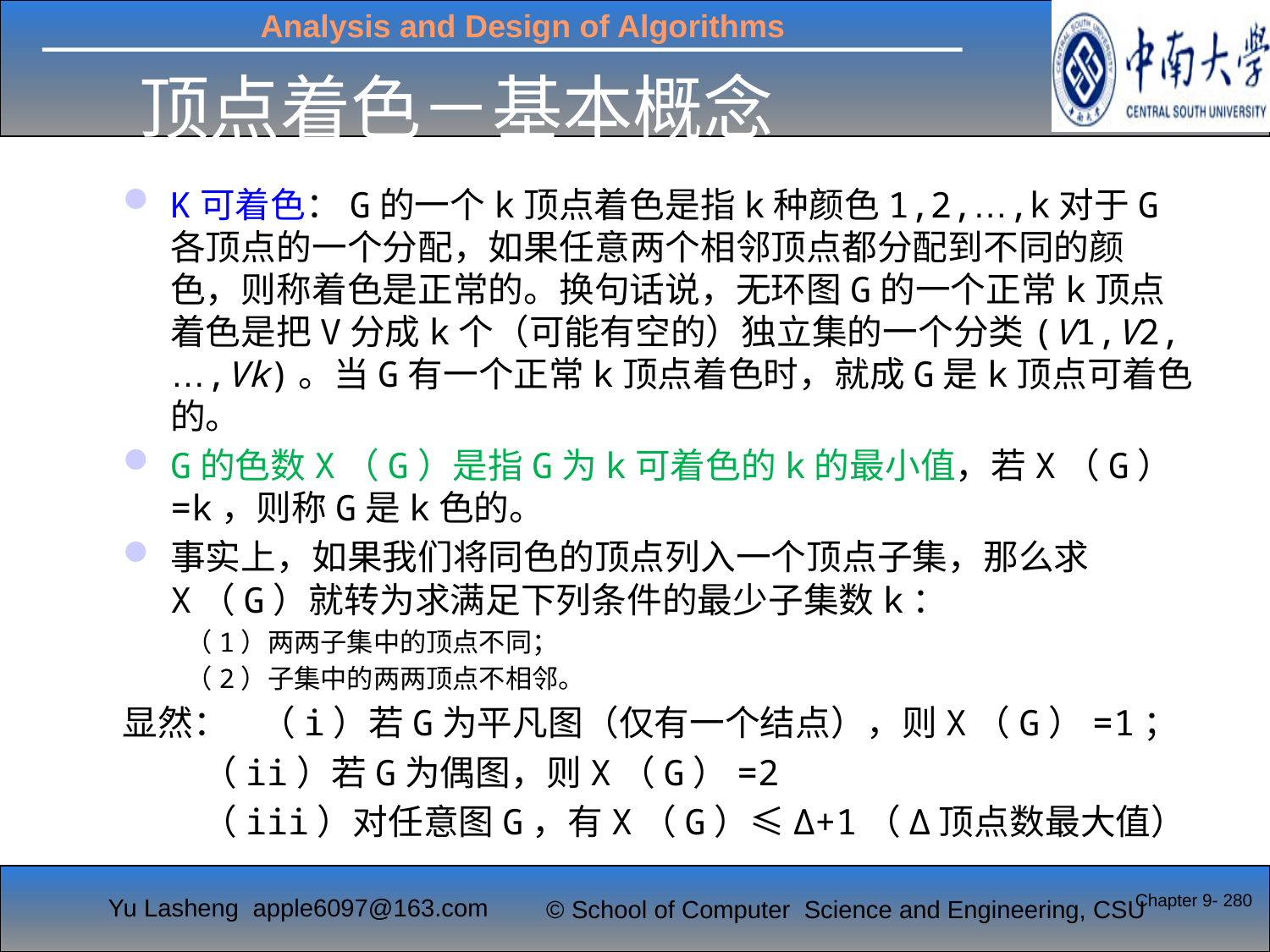

# 顶点着色－基本概念
K可着色：G的一个k顶点着色是指k种颜色1,2,…,k对于G各顶点的一个分配，如果任意两个相邻顶点都分配到不同的颜色，则称着色是正常的。换句话说，无环图G的一个正常k顶点着色是把V分成k个（可能有空的）独立集的一个分类(V1,V2,…,Vk)。当G有一个正常k顶点着色时，就成G是k顶点可着色的。
G的色数X（G）是指G为k可着色的k的最小值，若X（G）=k，则称G是k色的。
事实上，如果我们将同色的顶点列入一个顶点子集，那么求X（G）就转为求满足下列条件的最少子集数k：
（1）两两子集中的顶点不同；
（2）子集中的两两顶点不相邻。
显然：    （i）若G为平凡图（仅有一个结点），则X（G）=1；
         （ii）若G为偶图，则X（G）=2
         （iii）对任意图G，有X（G）≤Δ+1（Δ顶点数最大值）

Chapter 9- 280